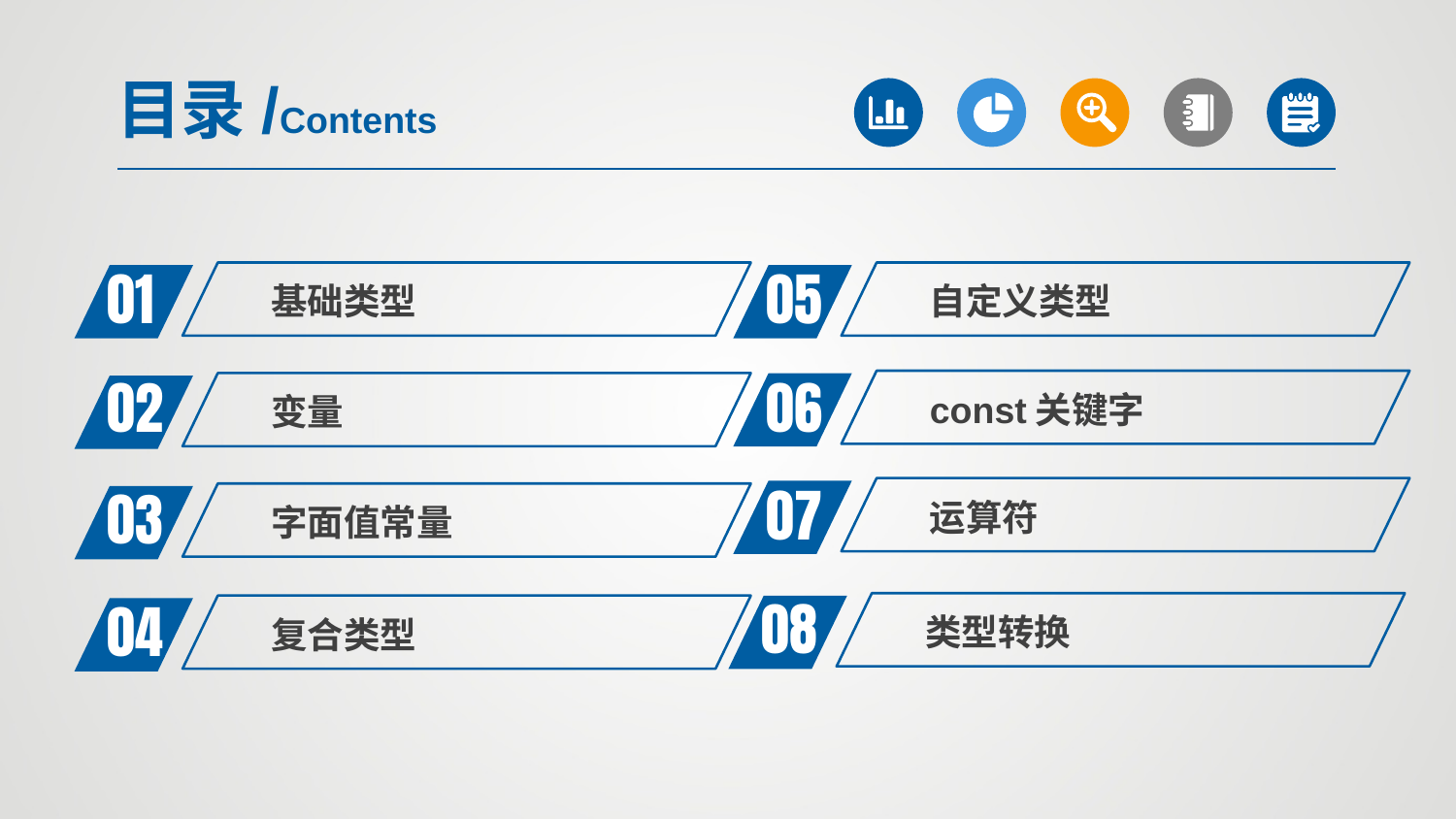

目录/Contents

01

05

基础类型

自定义类型
02

06

const关键字

变量
07

运算符
03

字面值常量
08

04

类型转换

复合类型